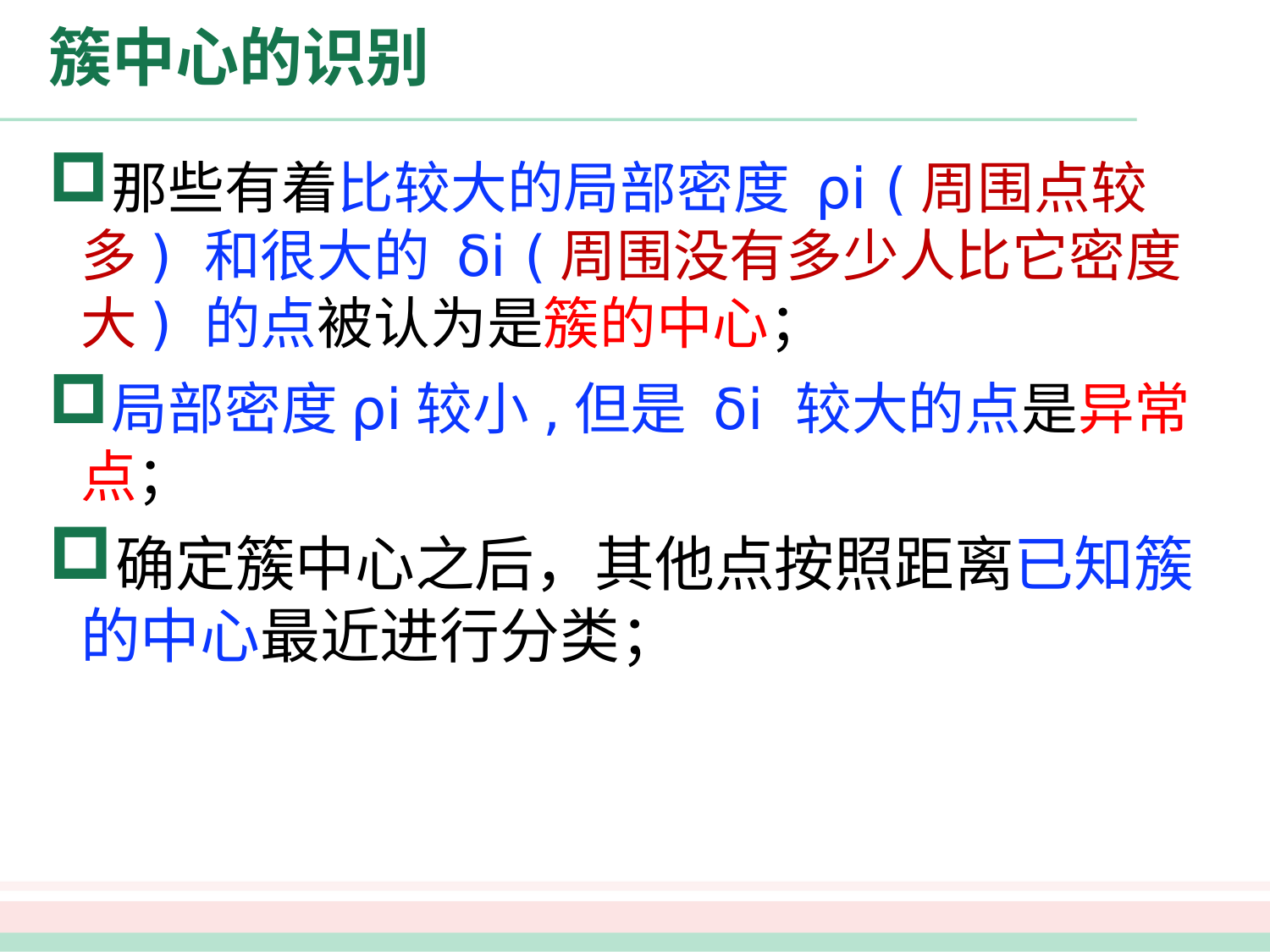

# 簇中心的识别
那些有着比较大的局部密度 ρi (周围点较多) 和很大的 δi (周围没有多少人比它密度大) 的点被认为是簇的中心；
局部密度ρi较小,但是 δi 较大的点是异常点；
确定簇中心之后，其他点按照距离已知簇的中心最近进行分类；